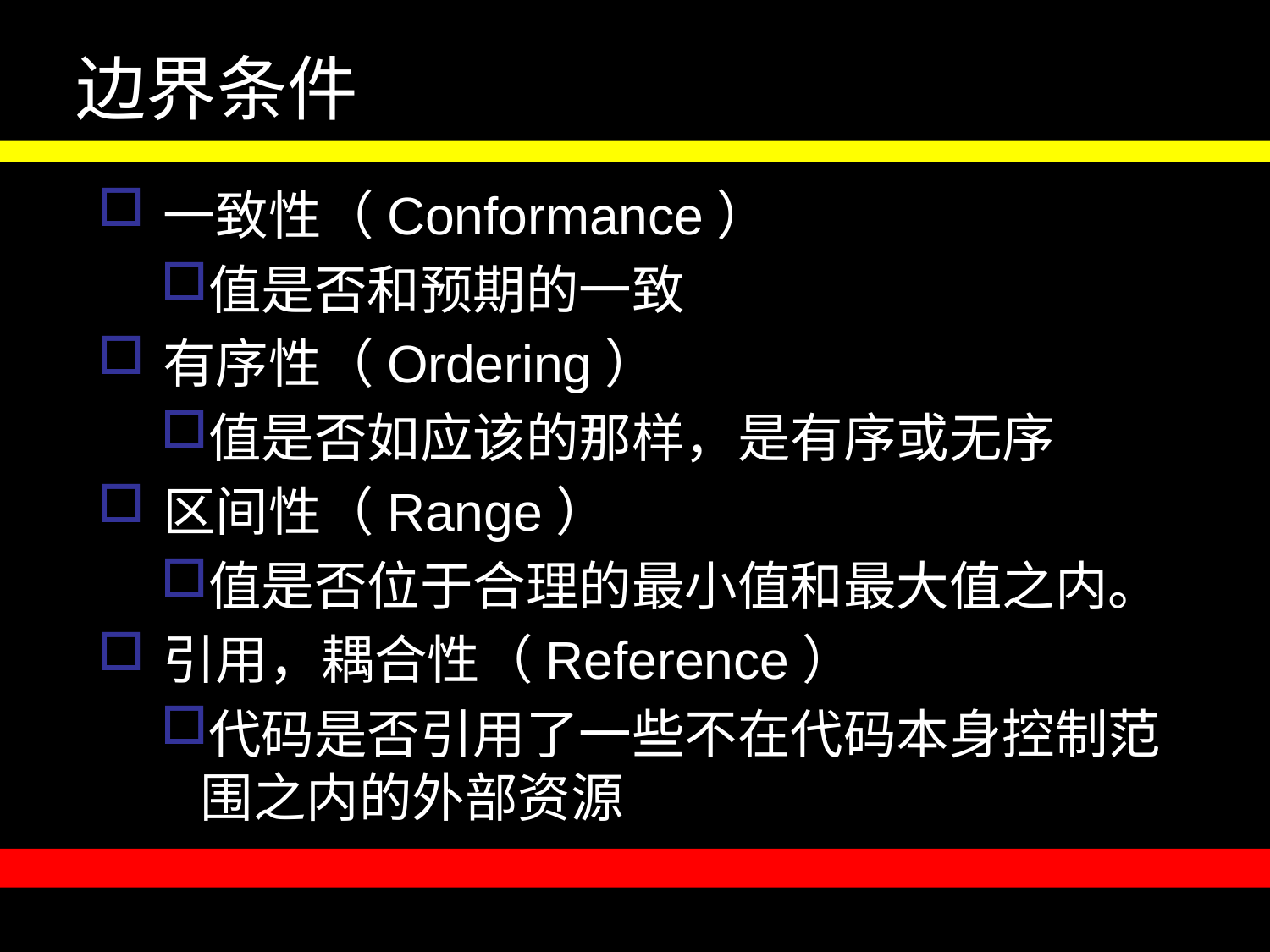

# 边界条件
一致性（Conformance）
值是否和预期的一致
有序性（Ordering）
值是否如应该的那样，是有序或无序
区间性（Range）
值是否位于合理的最小值和最大值之内。
引用，耦合性（Reference）
代码是否引用了一些不在代码本身控制范围之内的外部资源